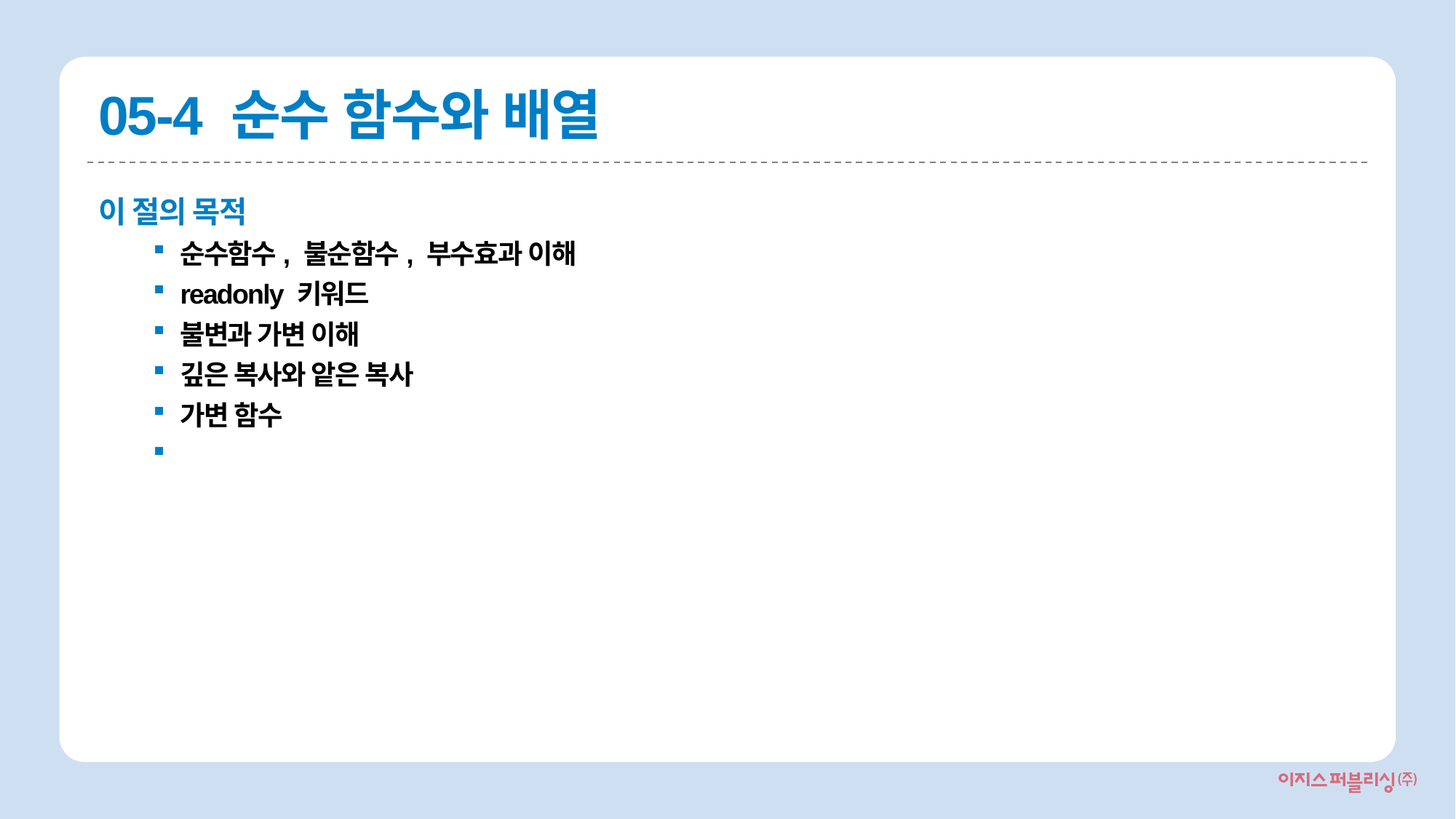

# 05-4 순수 함수와 배열
이 절의 목적
순수함수, 불순함수, 부수효과 이해
readonly 키워드
불변과 가변 이해
깊은 복사와 앝은 복사
가변 함수